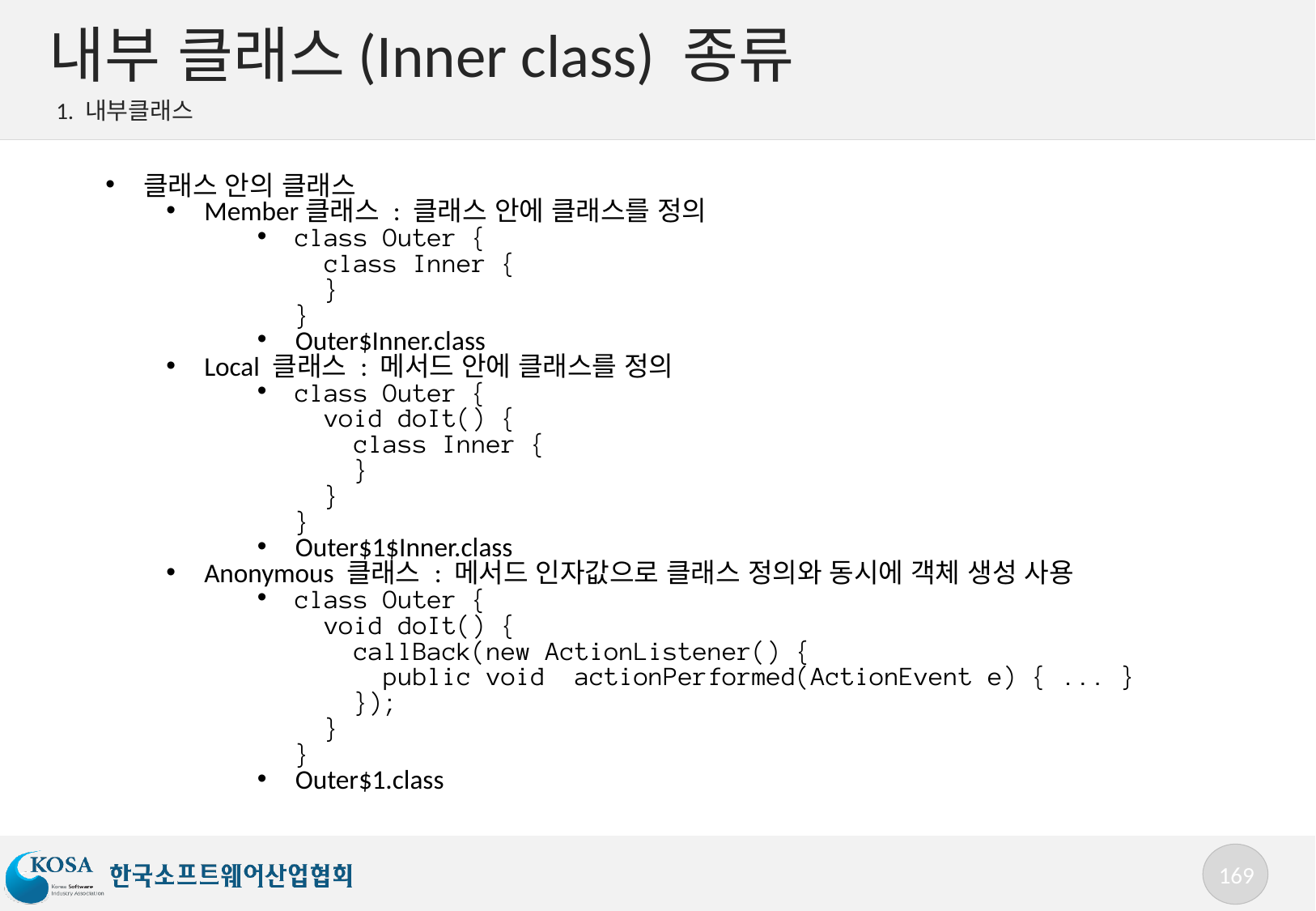

# 내부 클래스(Inner class) 종류
1. 내부클래스
클래스 안의 클래스
Member클래스 : 클래스 안에 클래스를 정의
class Outer {
  class Inner {
  }
}
Outer$Inner.class
Local 클래스 : 메서드 안에 클래스를 정의
class Outer {
  void doIt() {
    class Inner {
    }
  }
}
Outer$1$Inner.class
Anonymous 클래스 : 메서드 인자값으로 클래스 정의와 동시에 객체 생성 사용
class Outer {
  void doIt() {
    callBack(new ActionListener() {
      public void  actionPerformed(ActionEvent e) { ... }
    });
  }
}
Outer$1.class